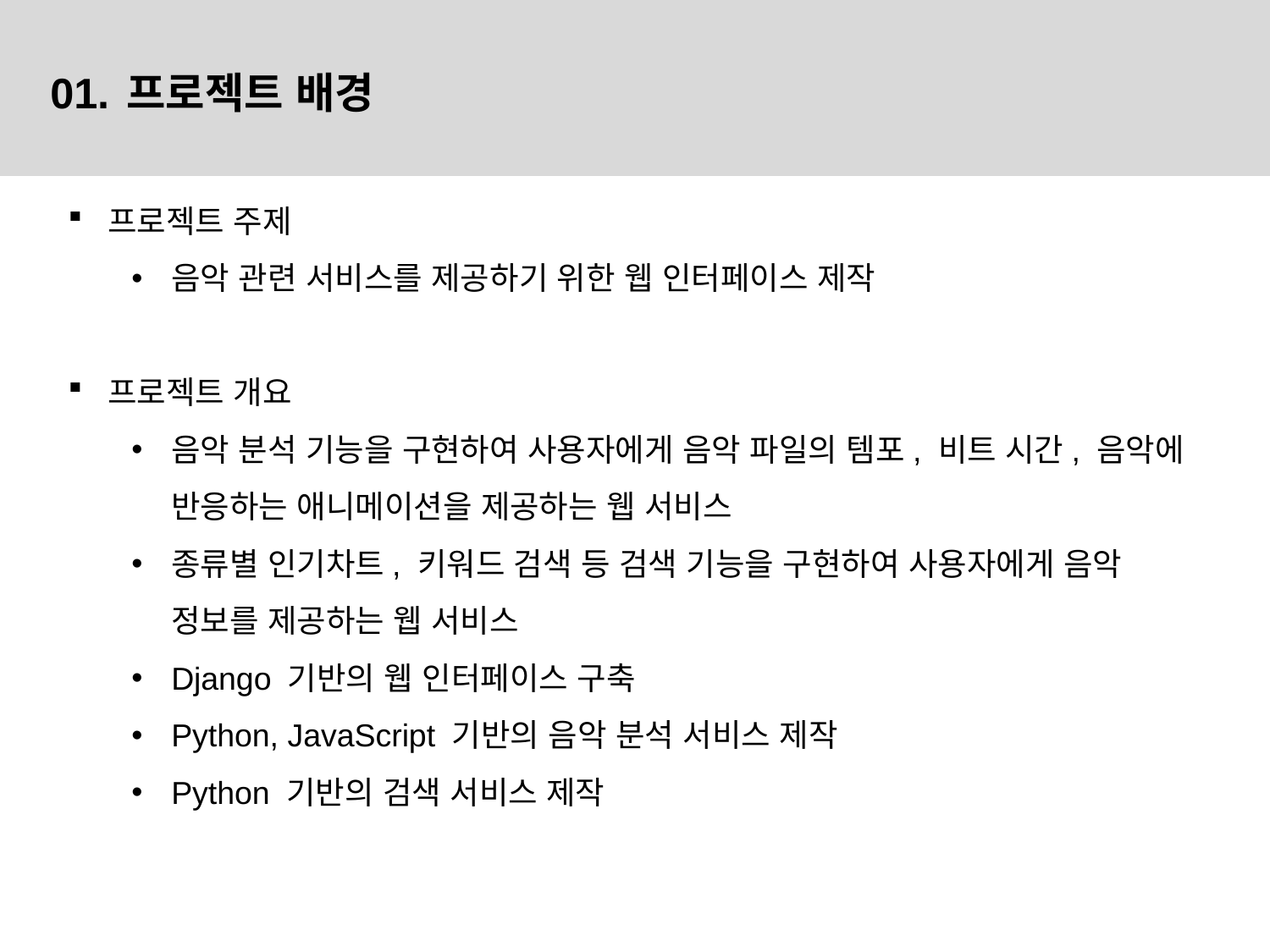

01. 프로젝트 배경
프로젝트 주제
음악 관련 서비스를 제공하기 위한 웹 인터페이스 제작

프로젝트 개요
음악 분석 기능을 구현하여 사용자에게 음악 파일의 템포, 비트 시간, 음악에 반응하는 애니메이션을 제공하는 웹 서비스
종류별 인기차트, 키워드 검색 등 검색 기능을 구현하여 사용자에게 음악 정보를 제공하는 웹 서비스
Django 기반의 웹 인터페이스 구축
Python, JavaScript 기반의 음악 분석 서비스 제작
Python 기반의 검색 서비스 제작